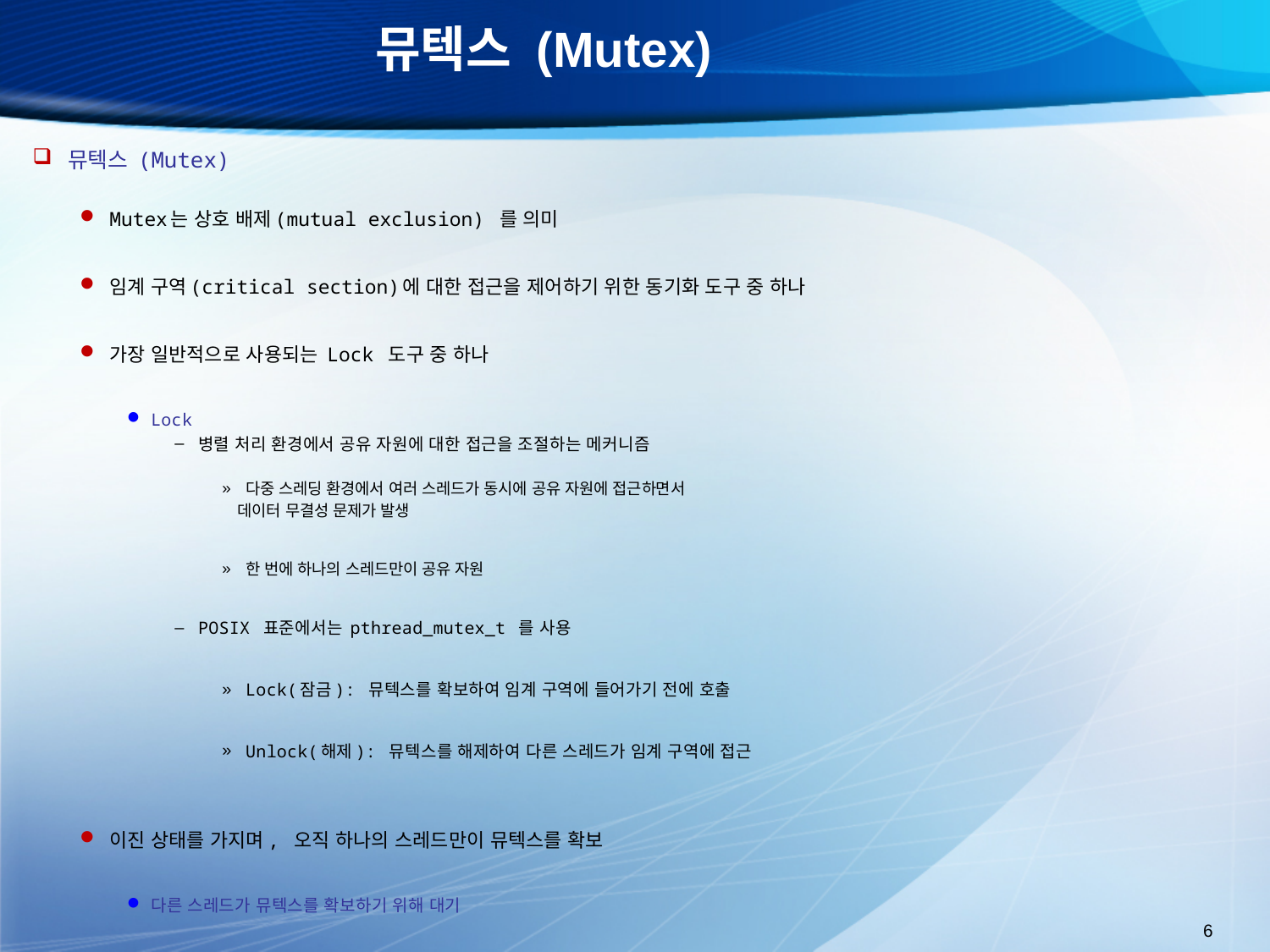

# 뮤텍스 (Mutex)
뮤텍스 (Mutex)

Mutex는 상호 배제(mutual exclusion) 를 의미

임계 구역(critical section)에 대한 접근을 제어하기 위한 동기화 도구 중 하나

가장 일반적으로 사용되는 Lock 도구 중 하나

Lock
병렬 처리 환경에서 공유 자원에 대한 접근을 조절하는 메커니즘

다중 스레딩 환경에서 여러 스레드가 동시에 공유 자원에 접근하면서
   데이터 무결성 문제가 발생

한 번에 하나의 스레드만이 공유 자원

POSIX 표준에서는 pthread_mutex_t 를 사용

Lock(잠금): 뮤텍스를 확보하여 임계 구역에 들어가기 전에 호출

Unlock(해제): 뮤텍스를 해제하여 다른 스레드가 임계 구역에 접근

이진 상태를 가지며, 오직 하나의 스레드만이 뮤텍스를 확보

다른 스레드가 뮤텍스를 확보하기 위해 대기